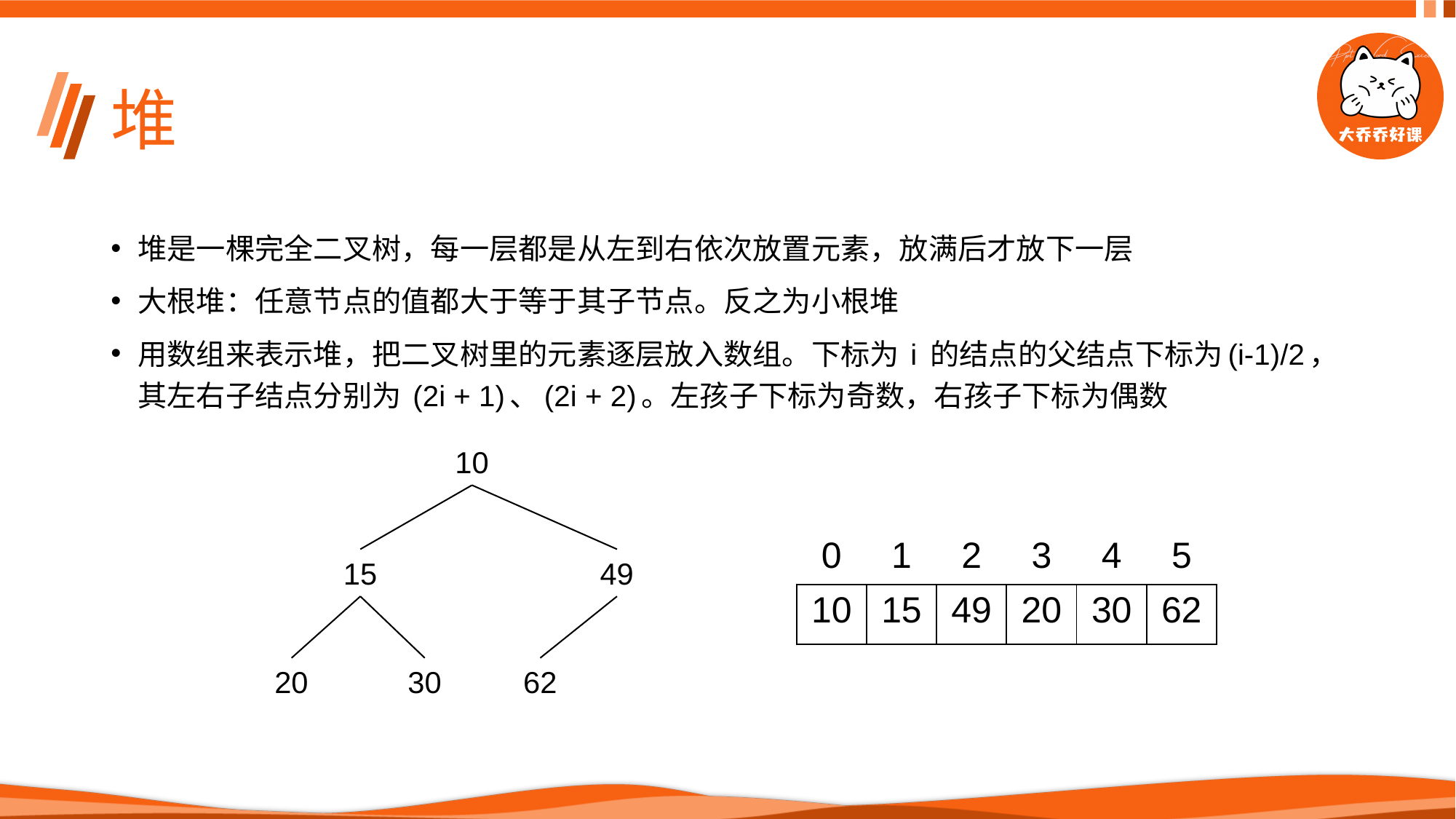

# 堆
堆是一棵完全二叉树，每一层都是从左到右依次放置元素，放满后才放下一层
大根堆：任意节点的值都大于等于其子节点。反之为小根堆
用数组来表示堆，把二叉树里的元素逐层放入数组。下标为 i 的结点的父结点下标为(i-1)/2，其左右子结点分别为 (2i + 1)、(2i + 2)。左孩子下标为奇数，右孩子下标为偶数

10
| 0 | 1 | 2 | 3 | 4 | 5 |
| --- | --- | --- | --- | --- | --- |
| 10 | 15 | 49 | 20 | 30 | 62 |
15
49
20
30
62